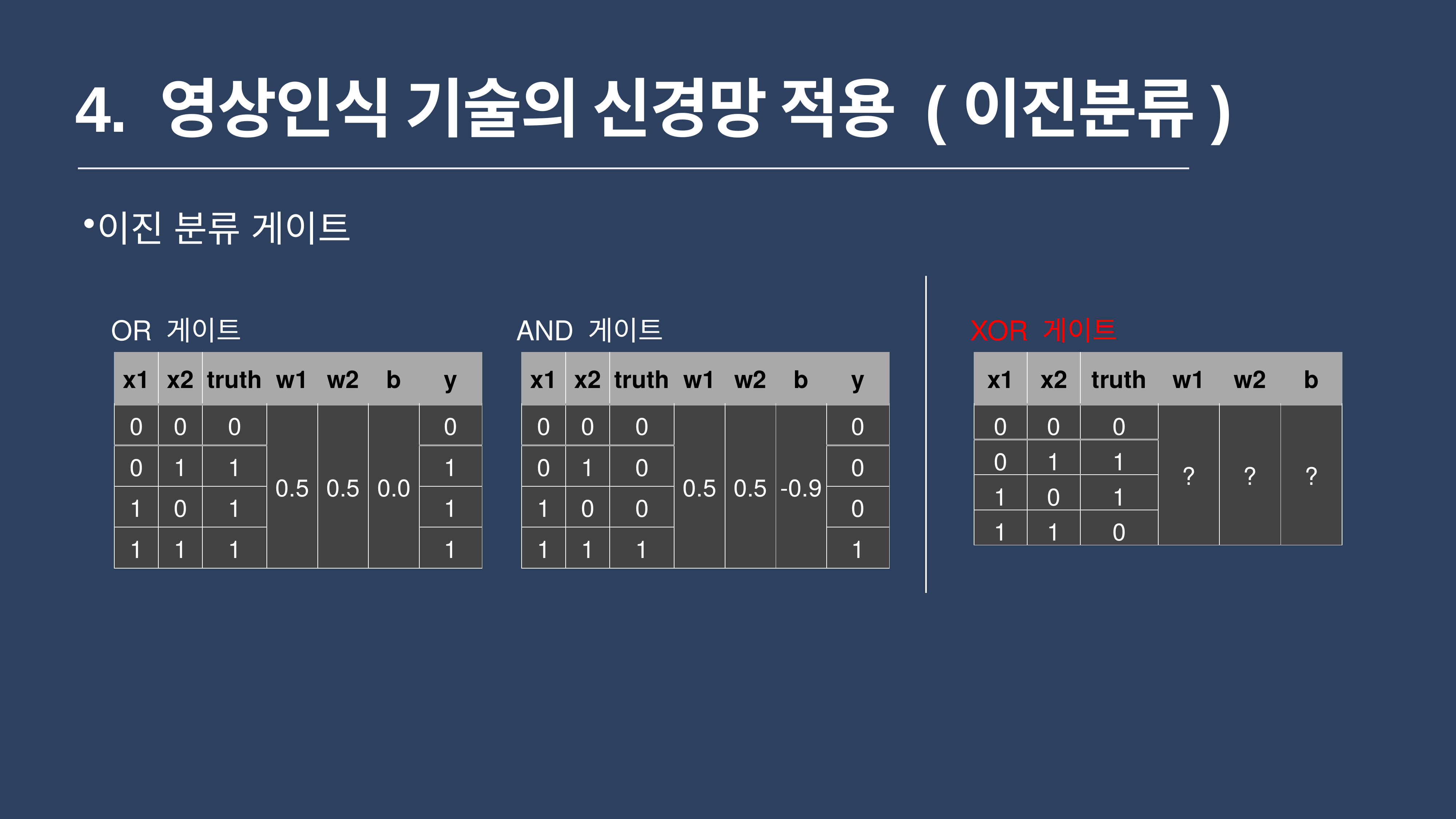

# 4. 영상인식 기술의 신경망 적용 (이진분류)

이진 분류 게이트

OR 게이트
AND 게이트
XOR 게이트
| x1 | x2 | truth | w1 | w2 | b | y |
| --- | --- | --- | --- | --- | --- | --- |
| 0 | 0 | 0 | 0.5 | 0.5 | 0.0 | 0 |
| 0 | 1 | 1 |  |  |  | 1 |
| 1 | 0 | 1 |  |  |  | 1 |
| 1 | 1 | 1 |  |  |  | 1 |
| x1 | x2 | truth | w1 | w2 | b | y |
| --- | --- | --- | --- | --- | --- | --- |
| 0 | 0 | 0 | 0.5 | 0.5 | -0.9 | 0 |
| 0 | 1 | 0 |  |  |  | 0 |
| 1 | 0 | 0 |  |  |  | 0 |
| 1 | 1 | 1 |  |  |  | 1 |
| x1 | x2 | truth | w1 | w2 | b |
| --- | --- | --- | --- | --- | --- |
| 0 | 0 | 0 | ? | ? | ? |
| 0 | 1 | 1 |  |  |  |
| 1 | 0 | 1 |  |  |  |
| 1 | 1 | 0 |  |  |  |